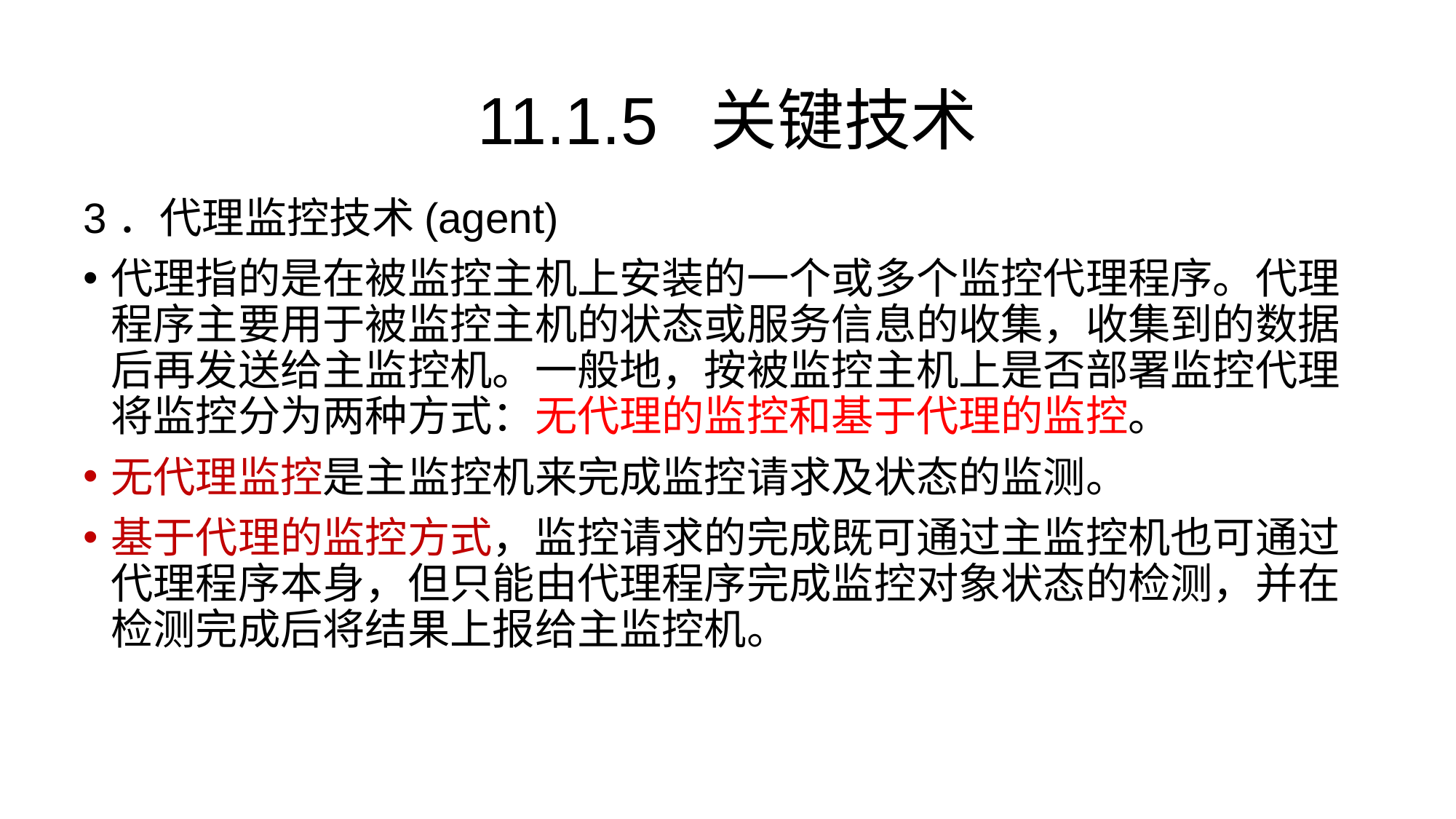

# 11.1.5  关键技术
3．代理监控技术(agent)
代理指的是在被监控主机上安装的一个或多个监控代理程序。代理程序主要用于被监控主机的状态或服务信息的收集，收集到的数据后再发送给主监控机。一般地，按被监控主机上是否部署监控代理将监控分为两种方式：无代理的监控和基于代理的监控。
无代理监控是主监控机来完成监控请求及状态的监测。
基于代理的监控方式，监控请求的完成既可通过主监控机也可通过代理程序本身，但只能由代理程序完成监控对象状态的检测，并在检测完成后将结果上报给主监控机。